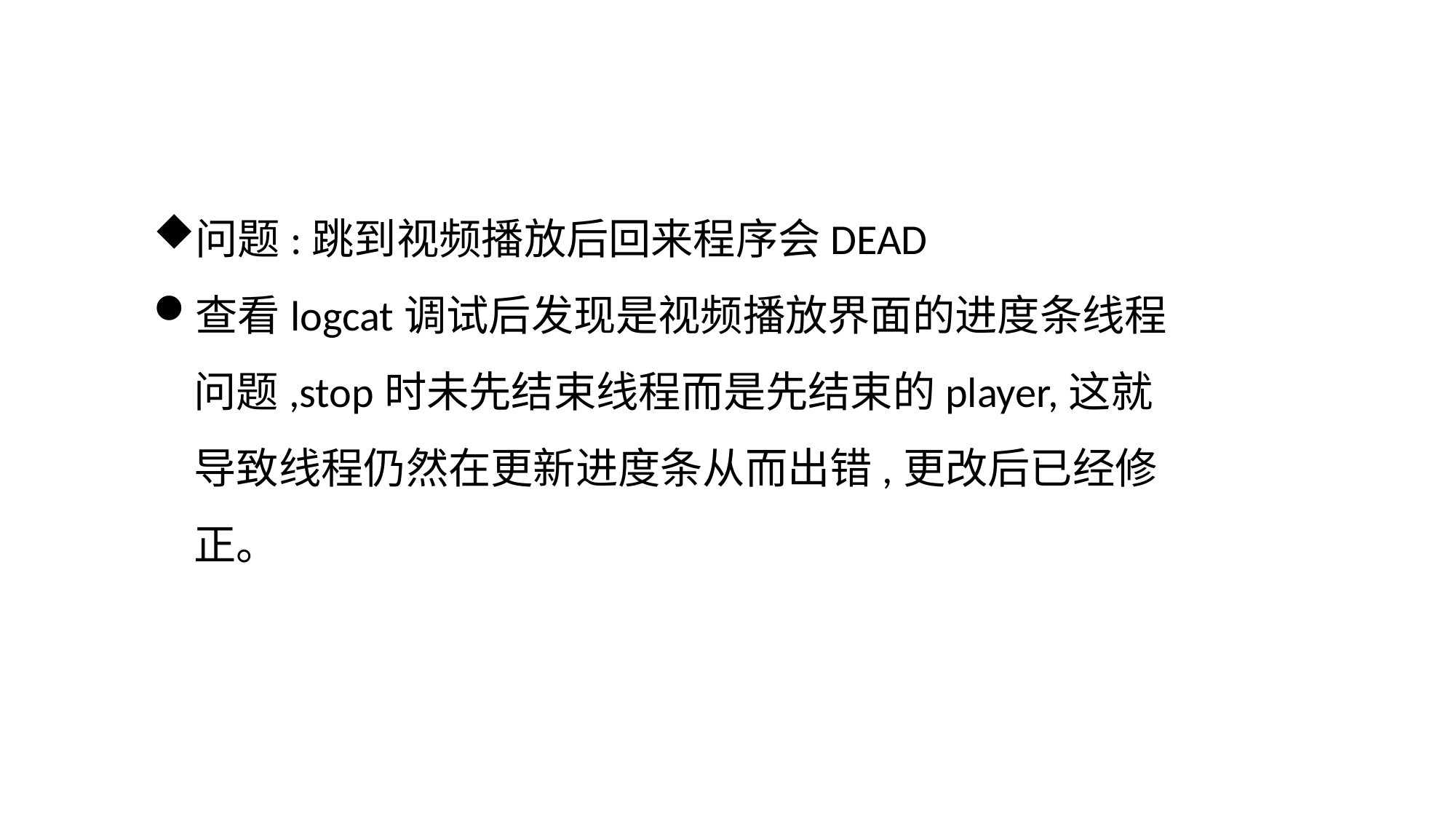

问题:跳到视频播放后回来程序会DEAD
查看logcat调试后发现是视频播放界面的进度条线程问题,stop时未先结束线程而是先结束的player,这就导致线程仍然在更新进度条从而出错,更改后已经修正。